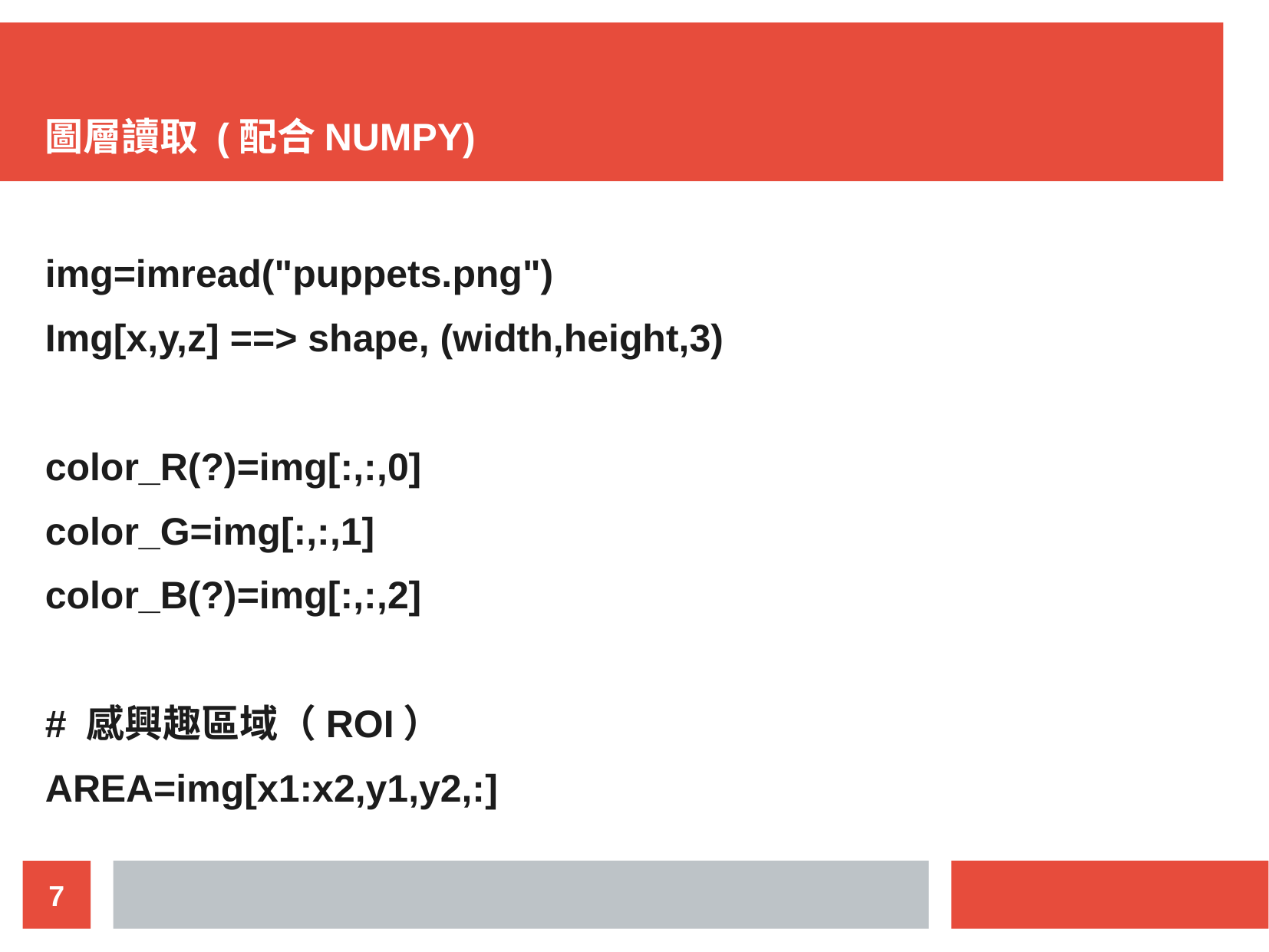

圖層讀取 (配合NUMPY)
img=imread("puppets.png")
Img[x,y,z] ==> shape, (width,height,3)

color_R(?)=img[:,:,0]
color_G=img[:,:,1]
color_B(?)=img[:,:,2]

# 感興趣區域（ROI）
AREA=img[x1:x2,y1,y2,:]

7